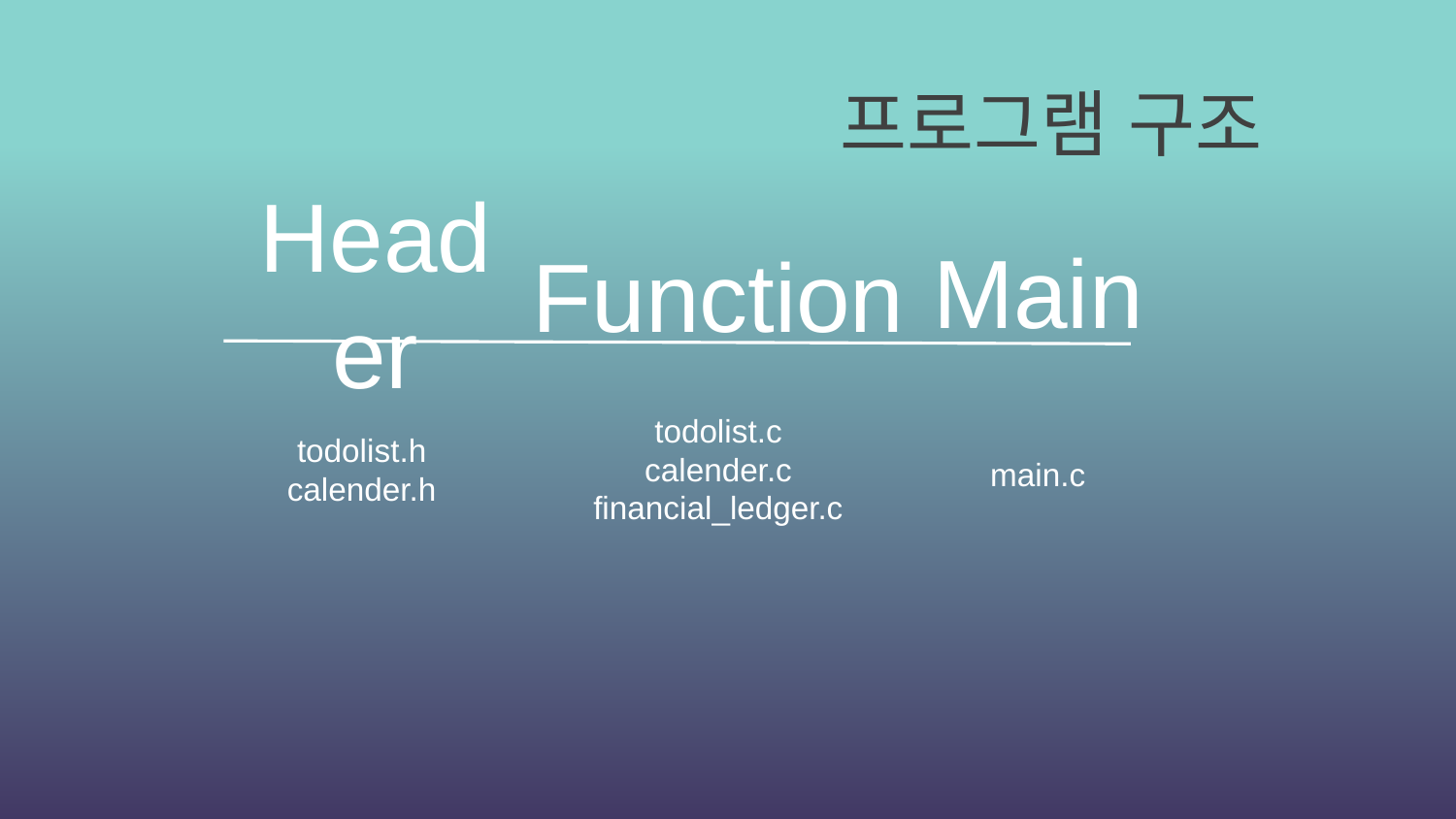

프로그램 구조
Main
Header
Function
main.c
# todolist.h calender.h
todolist.c
calender.c
financial_ledger.c